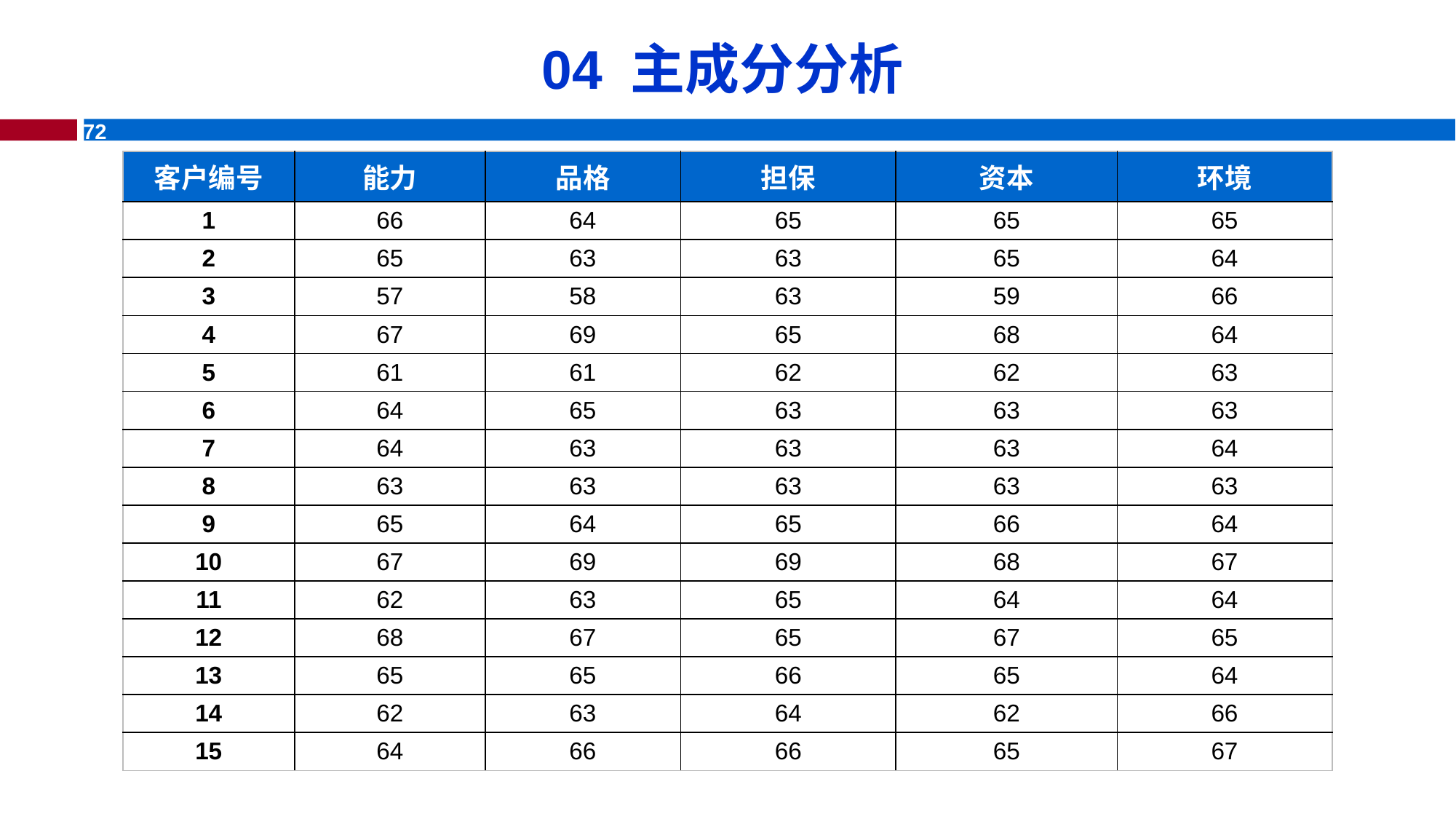

# 04 主成分分析
| 客户编号 | 能力 | 品格 | 担保 | 资本 | 环境 |
| --- | --- | --- | --- | --- | --- |
| 1 | 66 | 64 | 65 | 65 | 65 |
| 2 | 65 | 63 | 63 | 65 | 64 |
| 3 | 57 | 58 | 63 | 59 | 66 |
| 4 | 67 | 69 | 65 | 68 | 64 |
| 5 | 61 | 61 | 62 | 62 | 63 |
| 6 | 64 | 65 | 63 | 63 | 63 |
| 7 | 64 | 63 | 63 | 63 | 64 |
| 8 | 63 | 63 | 63 | 63 | 63 |
| 9 | 65 | 64 | 65 | 66 | 64 |
| 10 | 67 | 69 | 69 | 68 | 67 |
| 11 | 62 | 63 | 65 | 64 | 64 |
| 12 | 68 | 67 | 65 | 67 | 65 |
| 13 | 65 | 65 | 66 | 65 | 64 |
| 14 | 62 | 63 | 64 | 62 | 66 |
| 15 | 64 | 66 | 66 | 65 | 67 |